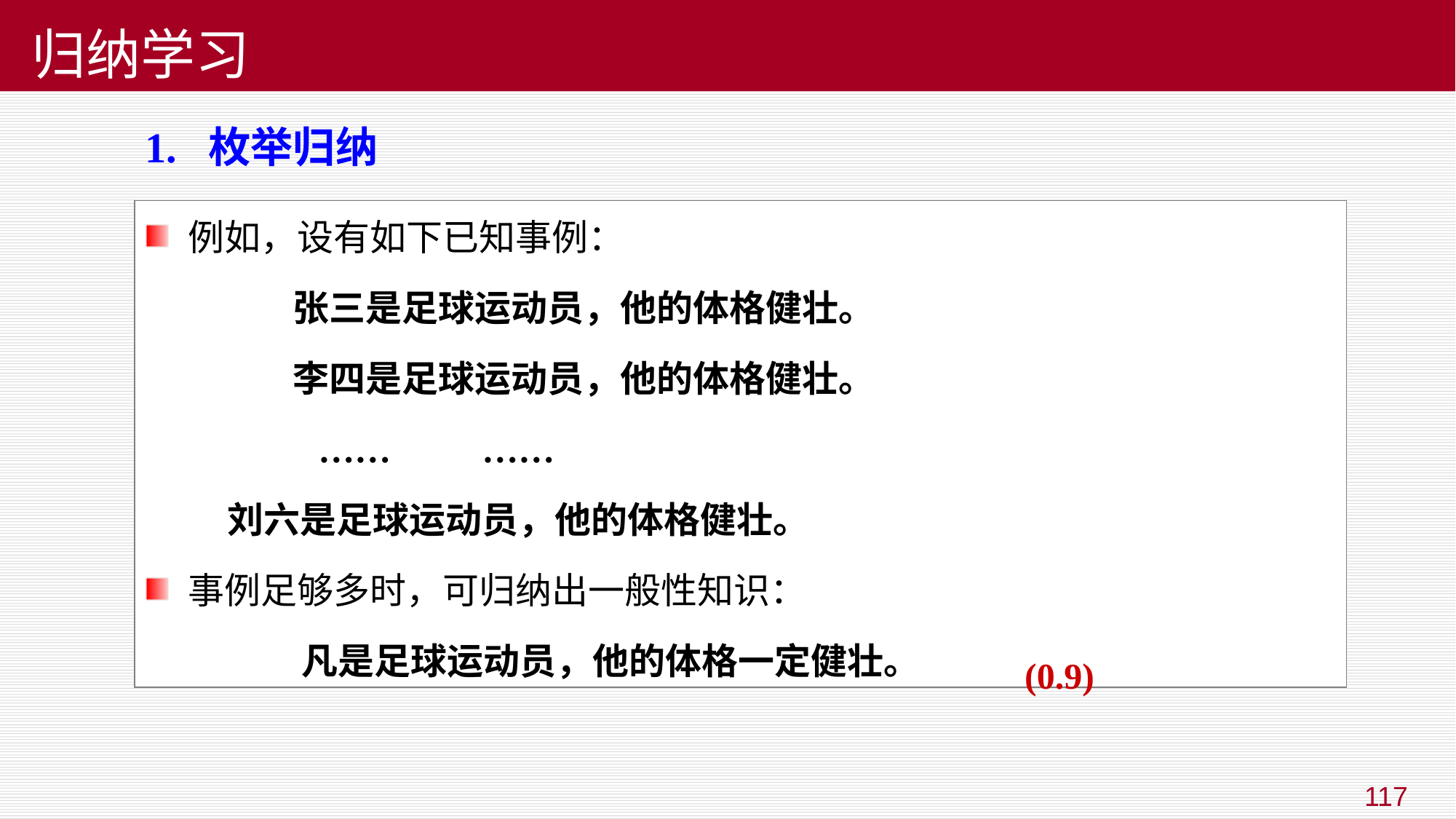

# 归纳学习
1.  枚举归纳
 例如，设有如下已知事例：
                 张三是足球运动员，他的体格健壮。
                 李四是足球运动员，他的体格健壮。
                   ……          ……
         刘六是足球运动员，他的体格健壮。
 事例足够多时，可归纳出一般性知识：
                  凡是足球运动员，他的体格一定健壮。
(0.9)
117